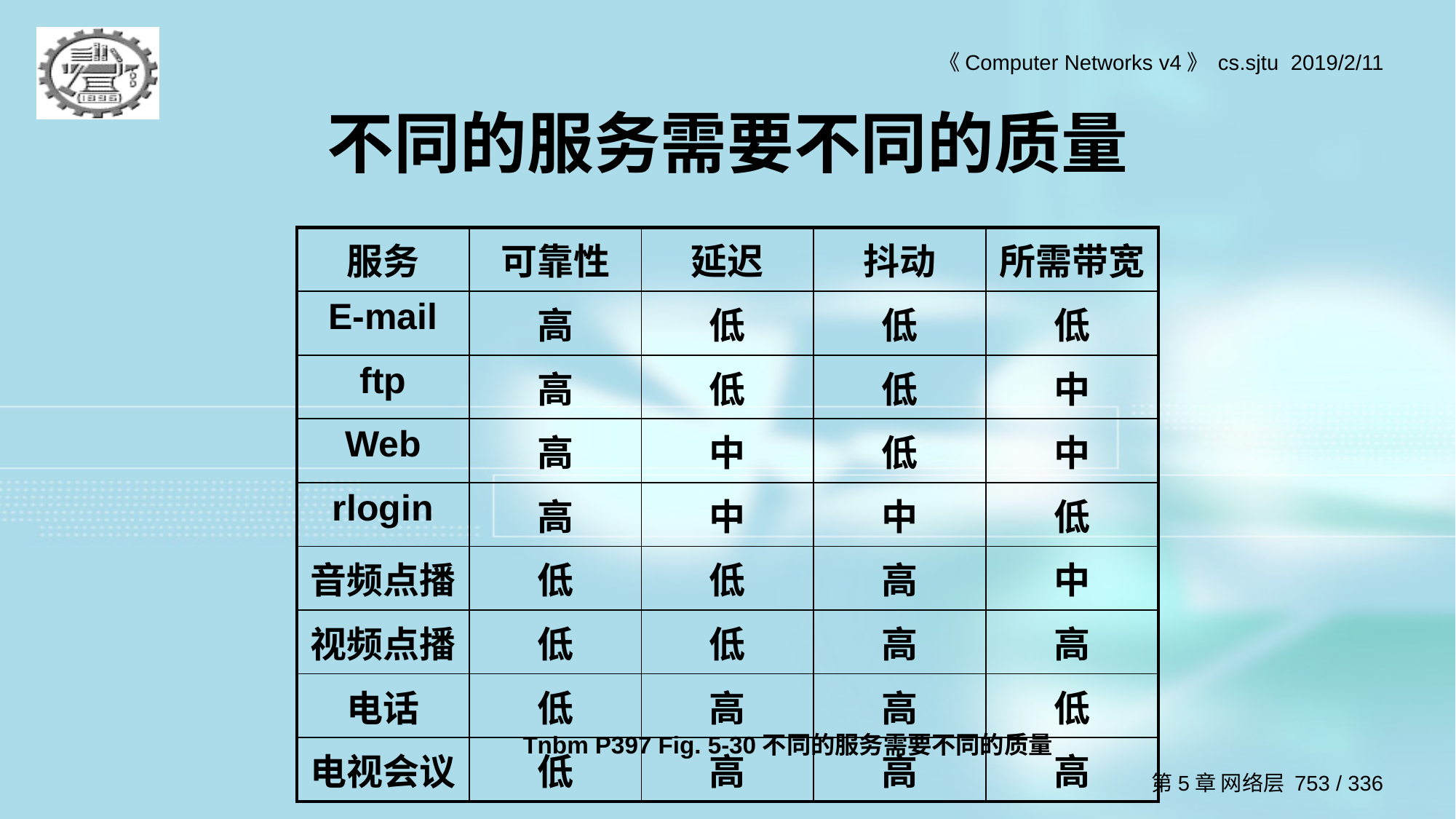

# 不同的服务需要不同的质量
| 服务 | 可靠性 | 延迟 | 抖动 | 所需带宽 |
| --- | --- | --- | --- | --- |
| E-mail | 高 | 低 | 低 | 低 |
| ftp | 高 | 低 | 低 | 中 |
| Web | 高 | 中 | 低 | 中 |
| rlogin | 高 | 中 | 中 | 低 |
| 音频点播 | 低 | 低 | 高 | 中 |
| 视频点播 | 低 | 低 | 高 | 高 |
| 电话 | 低 | 高 | 高 | 低 |
| 电视会议 | 低 | 高 | 高 | 高 |
Tnbm P397 Fig. 5-30不同的服务需要不同的质量